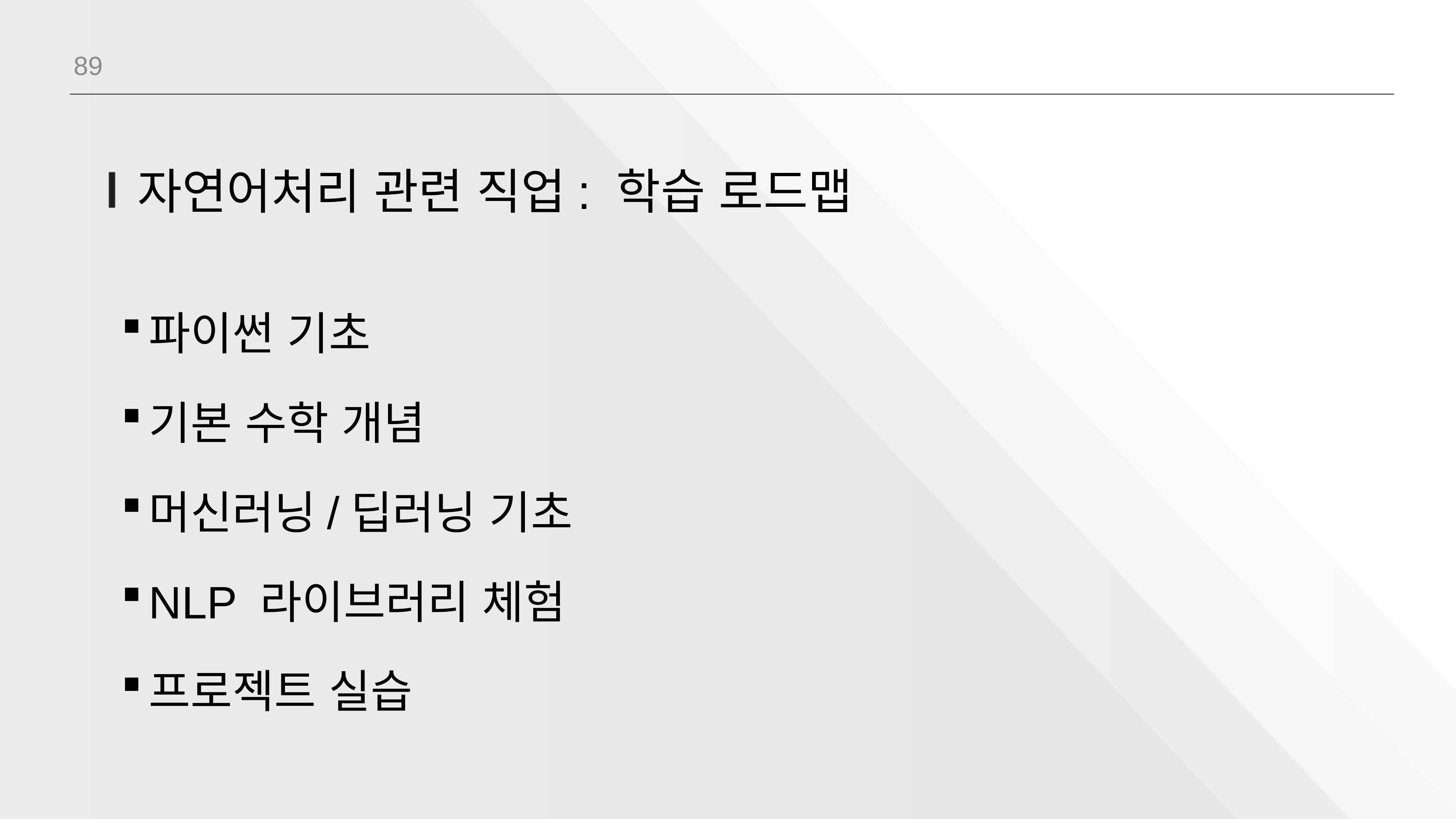

89
# 자연어처리 관련 직업: 학습 로드맵
파이썬 기초
기본 수학 개념
머신러닝/딥러닝 기초
NLP 라이브러리 체험
프로젝트 실습